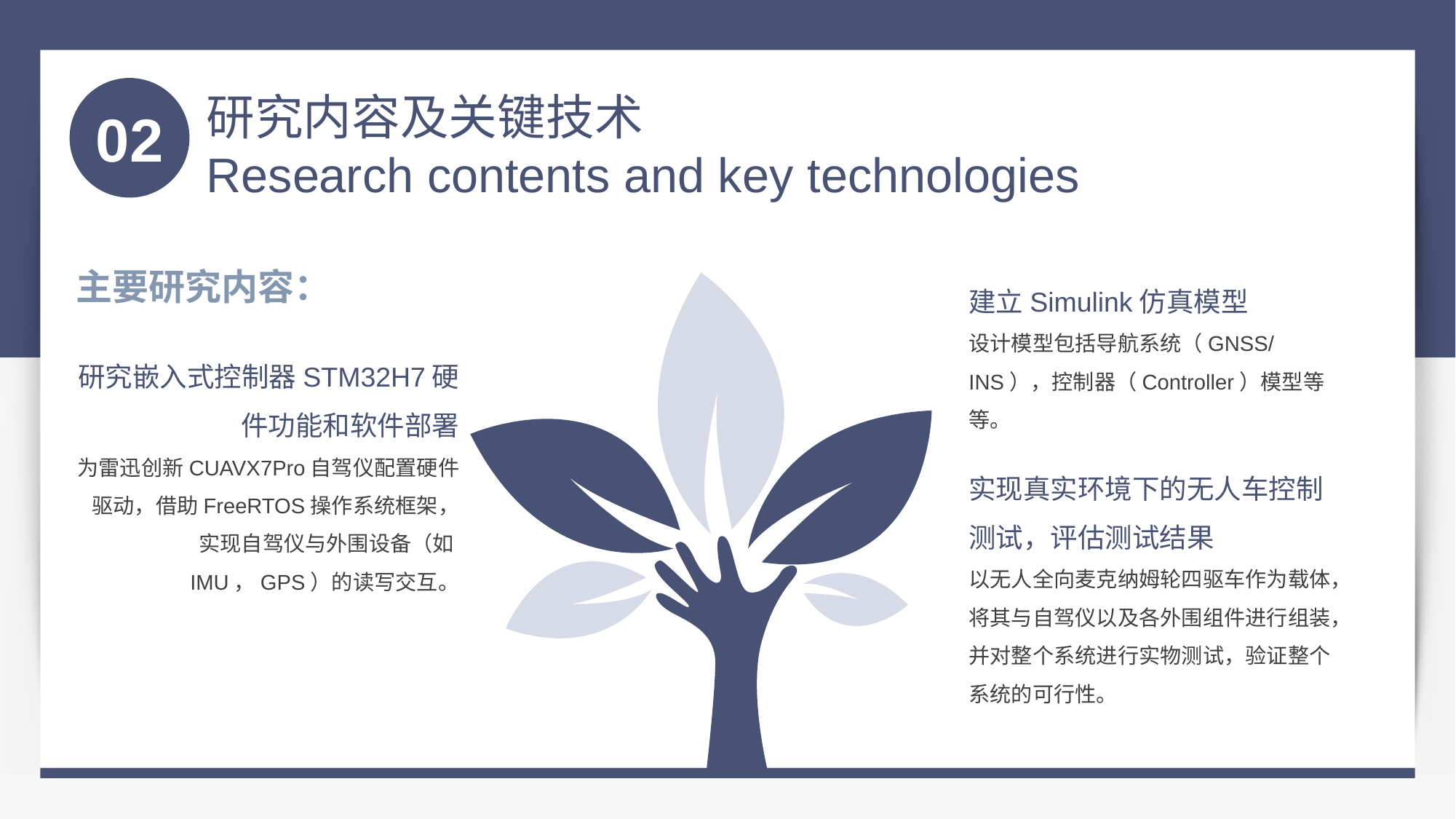

研究内容及关键技术
Research contents and key technologies
02
主要研究内容：
建立Simulink仿真模型
设计模型包括导航系统（GNSS/INS），控制器（Controller）模型等等。

研究嵌入式控制器STM32H7硬件功能和软件部署
为雷迅创新CUAVX7Pro自驾仪配置硬件驱动，借助FreeRTOS操作系统框架，实现自驾仪与外围设备（如IMU，GPS）的读写交互。

实现真实环境下的无人车控制测试，评估测试结果
以无人全向麦克纳姆轮四驱车作为载体，将其与自驾仪以及各外围组件进行组装，并对整个系统进行实物测试，验证整个系统的可行性。